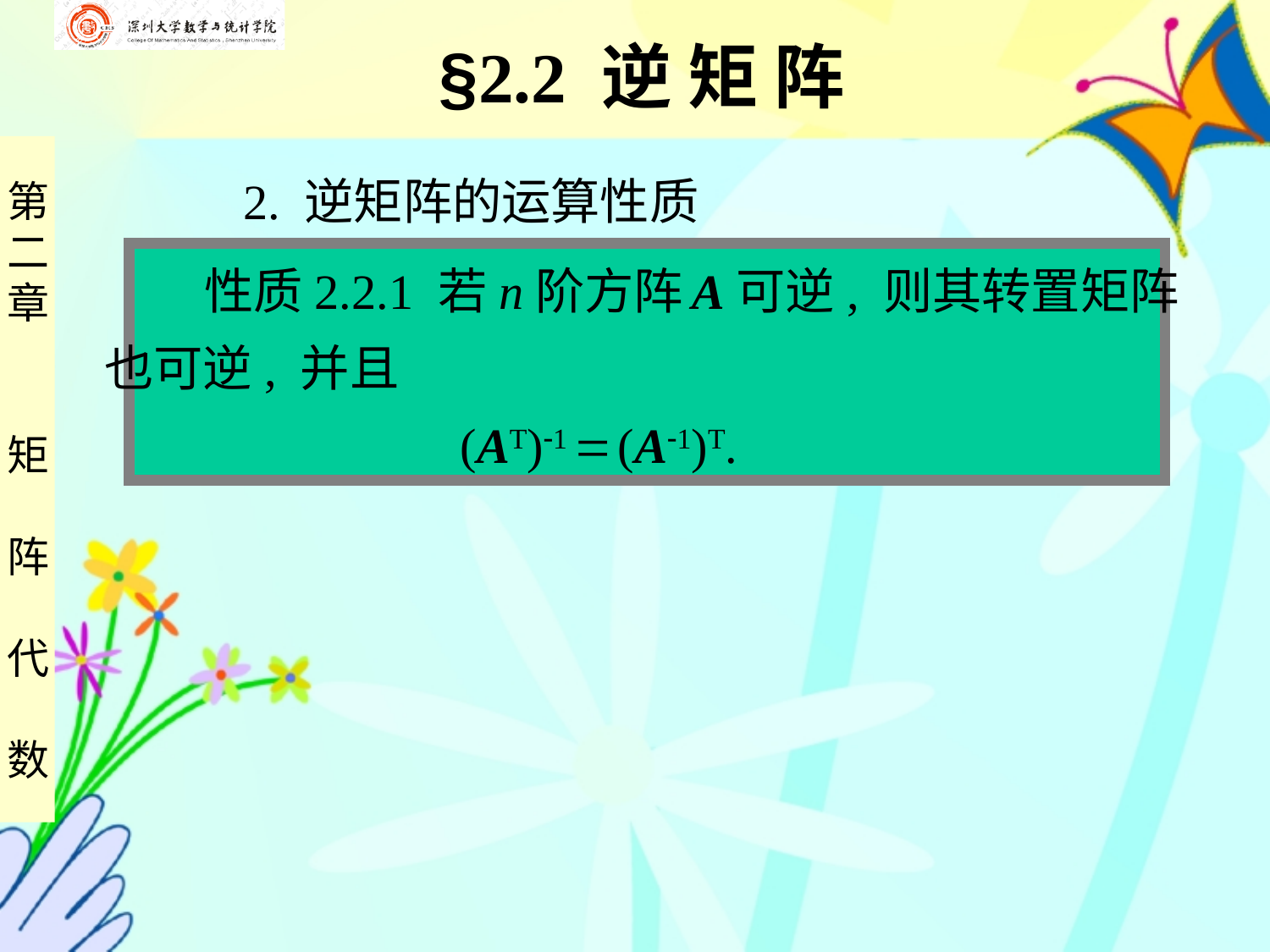

§2.2 逆 矩 阵
        2. 逆矩阵的运算性质
        性质2.2.1 若n阶方阵 A可逆, 则其转置矩阵
也可逆, 并且
                             (AT)−1 = (A−1)T.